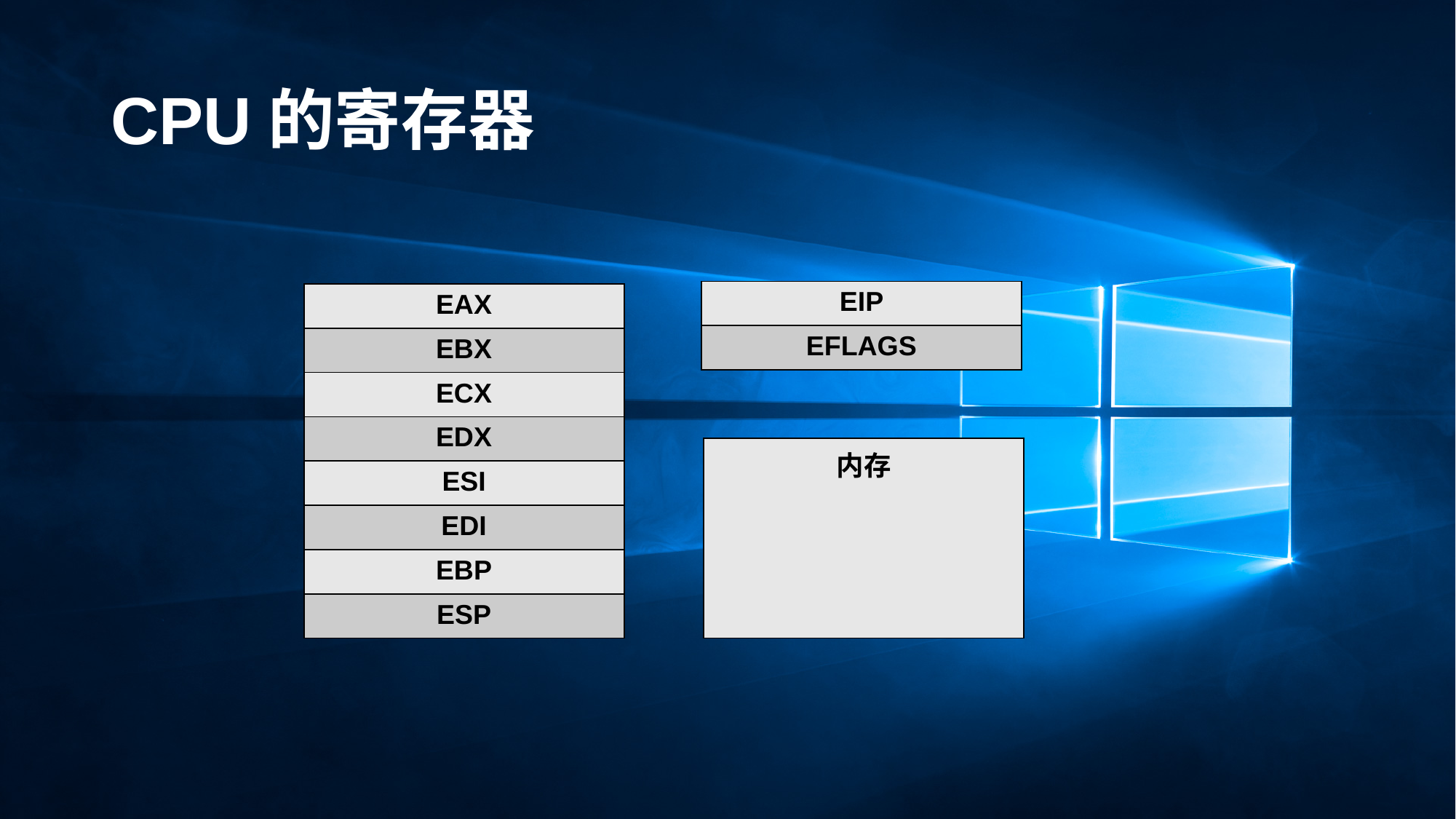

# CPU的寄存器
| EIP |
| --- |
| EFLAGS |
| EAX |
| --- |
| EBX |
| ECX |
| EDX |
| ESI |
| EDI |
| EBP |
| ESP |
| 内存 |
| --- |